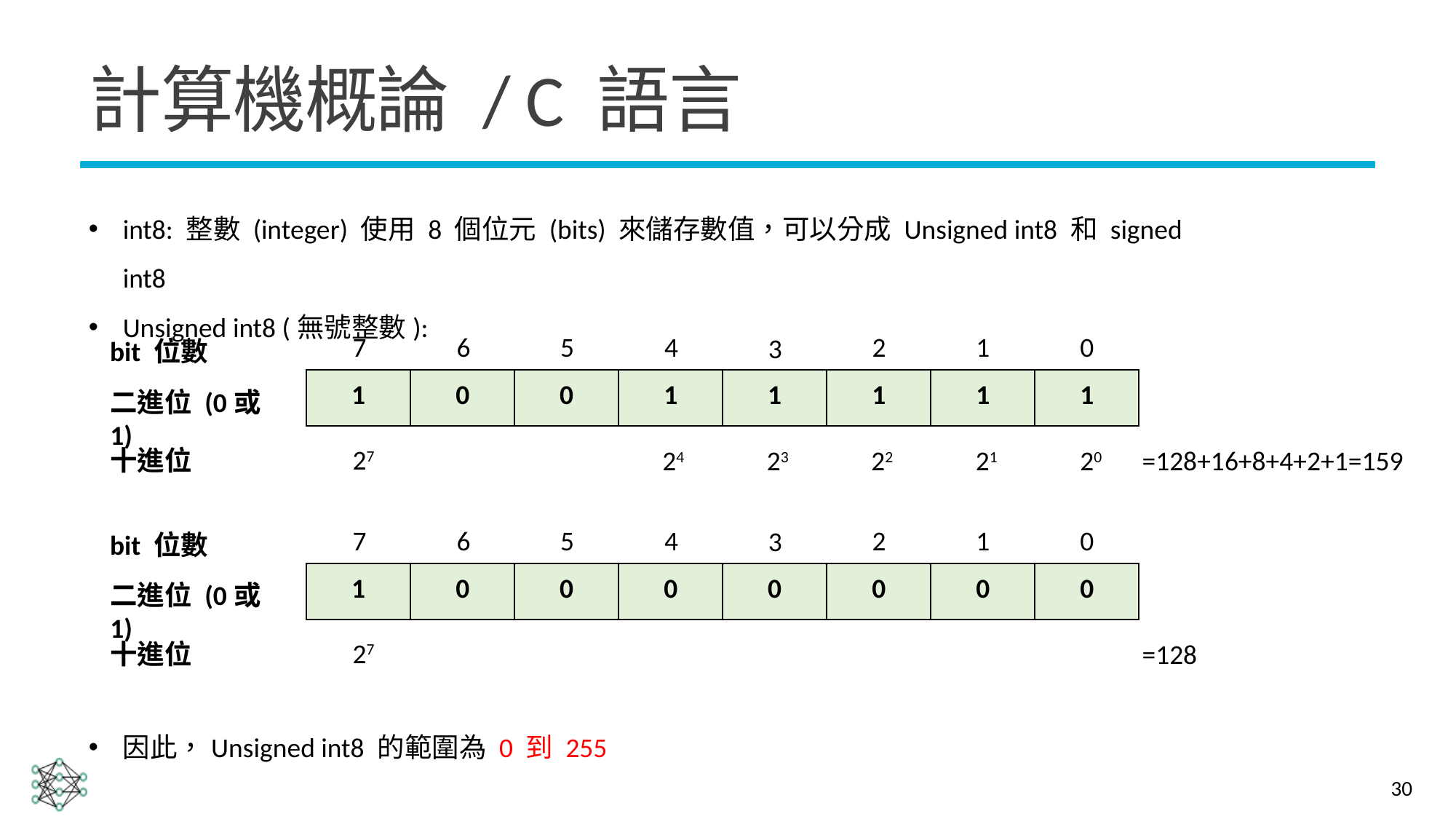

# 計算機概論 / C 語言
int8: 整數 (integer) 使用 8 個位元 (bits) 來儲存數值，可以分成 Unsigned int8 和 signed int8
Unsigned int8 (無號整數):
7
6
5
4
2
1
0
3
bit 位數
| 1 | 0 | 0 | 1 | 1 | 1 | 1 | 1 |
| --- | --- | --- | --- | --- | --- | --- | --- |
二進位 (0或1)
27
十進位
24
23
22
21
20
=128+16+8+4+2+1=159
7
6
5
4
2
1
0
3
bit 位數
| 1 | 0 | 0 | 0 | 0 | 0 | 0 | 0 |
| --- | --- | --- | --- | --- | --- | --- | --- |
二進位 (0或1)
27
十進位
=128
因此，Unsigned int8 的範圍為 0 到 255
30